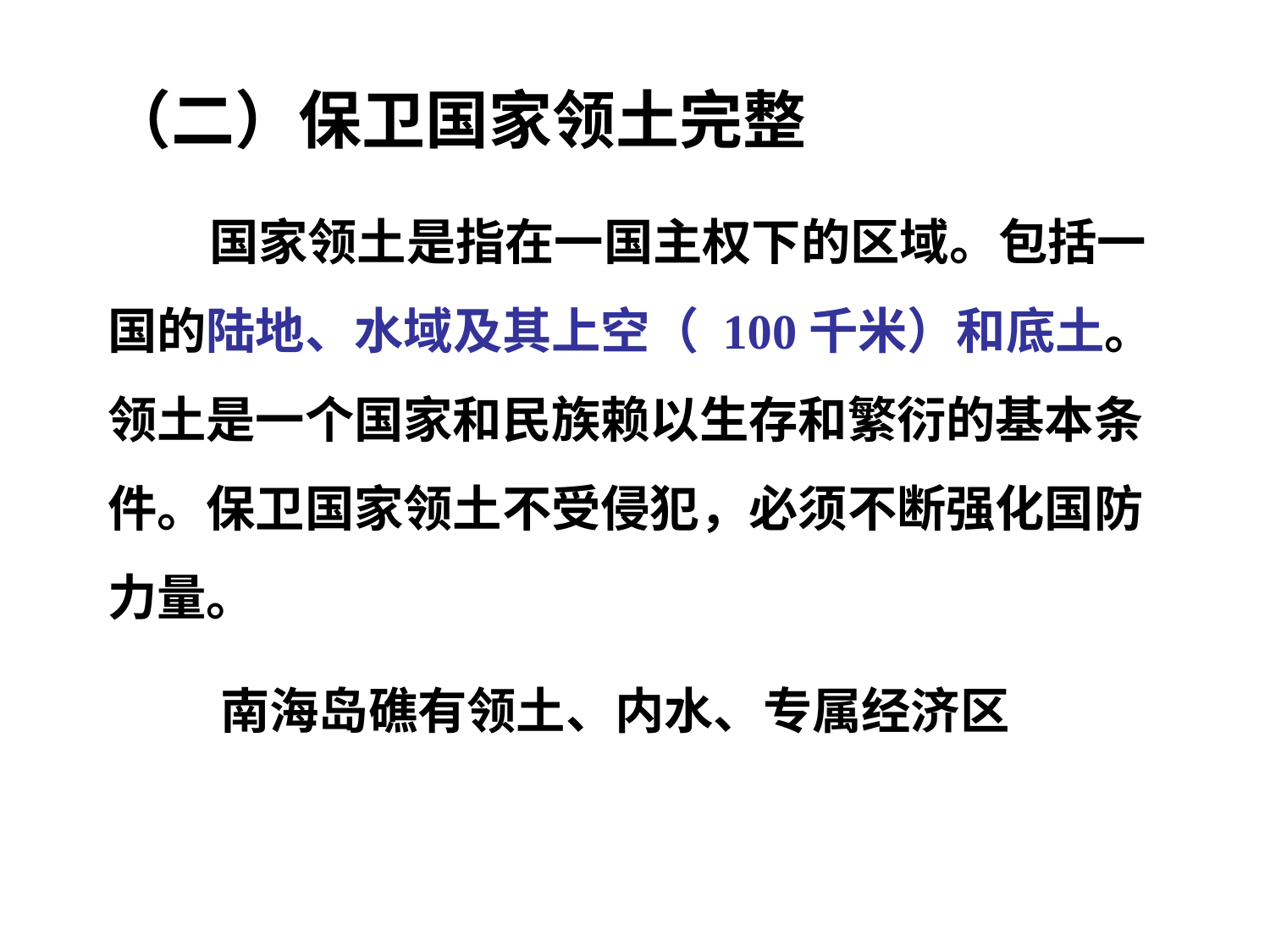

（二）保卫国家领土完整
        国家领土是指在一国主权下的区域。包括一国的陆地、水域及其上空（ 100千米）和底土。领土是一个国家和民族赖以生存和繁衍的基本条件。保卫国家领土不受侵犯，必须不断强化国防力量。
         南海岛礁有领土、内水、专属经济区